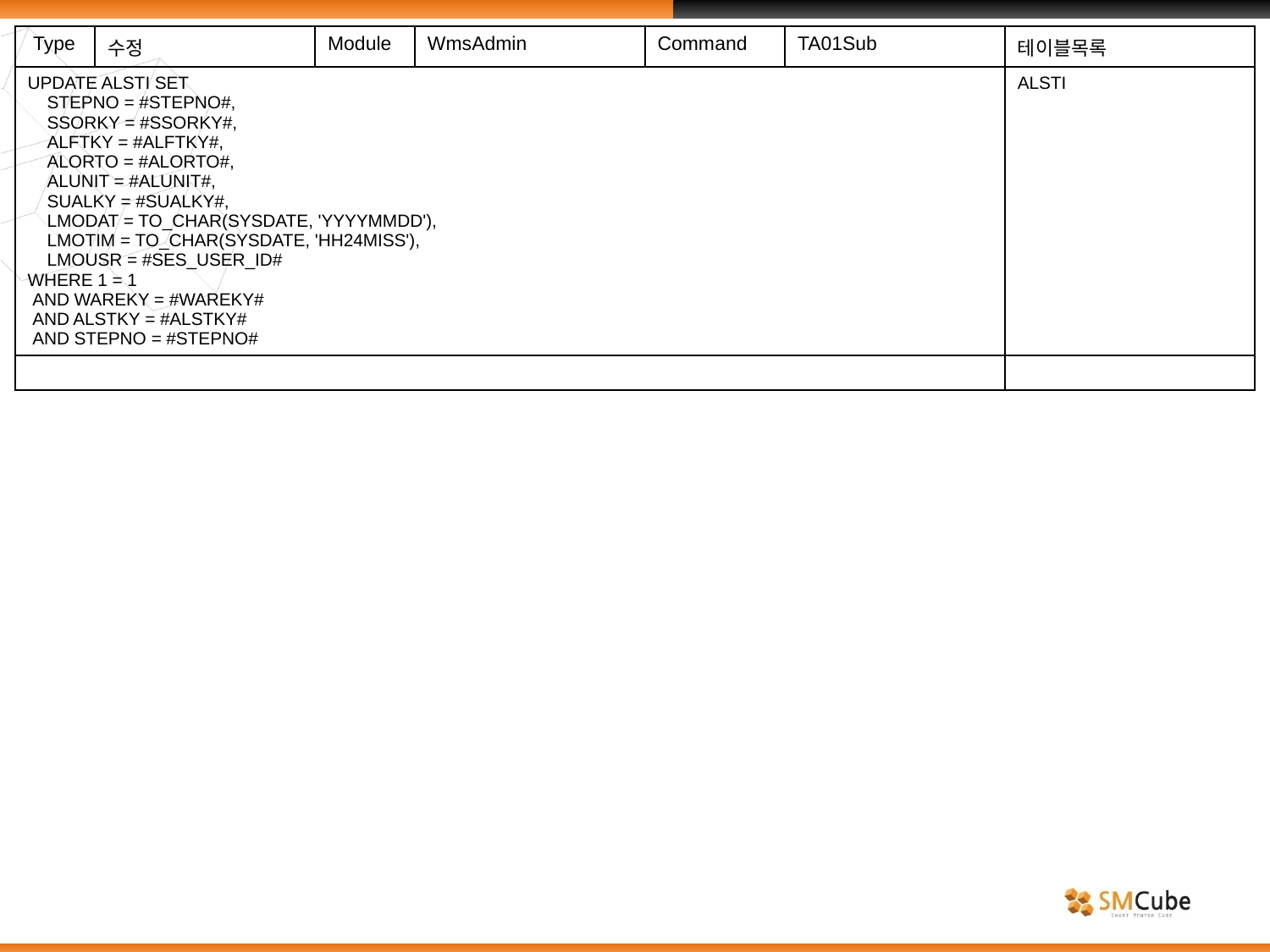

| Type | 수정 | Module | WmsAdmin | Command | TA01Sub | 테이블목록 |
| --- | --- | --- | --- | --- | --- | --- |
| UPDATE ALSTI SET STEPNO = #STEPNO#, SSORKY = #SSORKY#, ALFTKY = #ALFTKY#, ALORTO = #ALORTO#, ALUNIT = #ALUNIT#, SUALKY = #SUALKY#, LMODAT = TO\_CHAR(SYSDATE, 'YYYYMMDD'), LMOTIM = TO\_CHAR(SYSDATE, 'HH24MISS'), LMOUSR = #SES\_USER\_ID# WHERE 1 = 1 AND WAREKY = #WAREKY# AND ALSTKY = #ALSTKY# AND STEPNO = #STEPNO# |  |  |  |  |  | ALSTI |
|  |  |  |  |  |  |  |